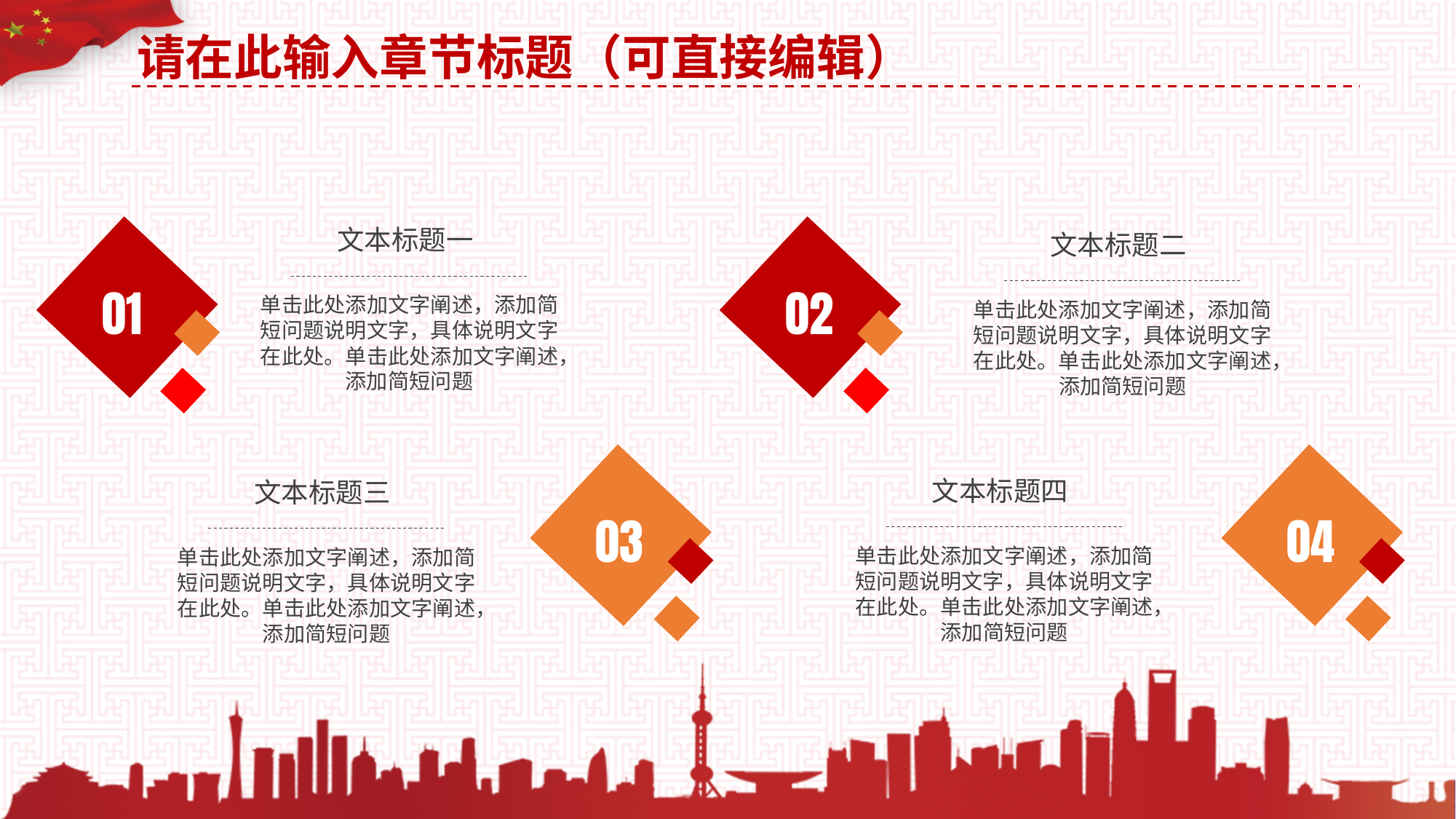

文本标题一
单击此处添加文字阐述，添加简短问题说明文字，具体说明文字在此处。单击此处添加文字阐述，添加简短问题
文本标题二
单击此处添加文字阐述，添加简短问题说明文字，具体说明文字在此处。单击此处添加文字阐述，添加简短问题

01

02
文本标题四
单击此处添加文字阐述，添加简短问题说明文字，具体说明文字在此处。单击此处添加文字阐述，添加简短问题
文本标题三
单击此处添加文字阐述，添加简短问题说明文字，具体说明文字在此处。单击此处添加文字阐述，添加简短问题

03

04